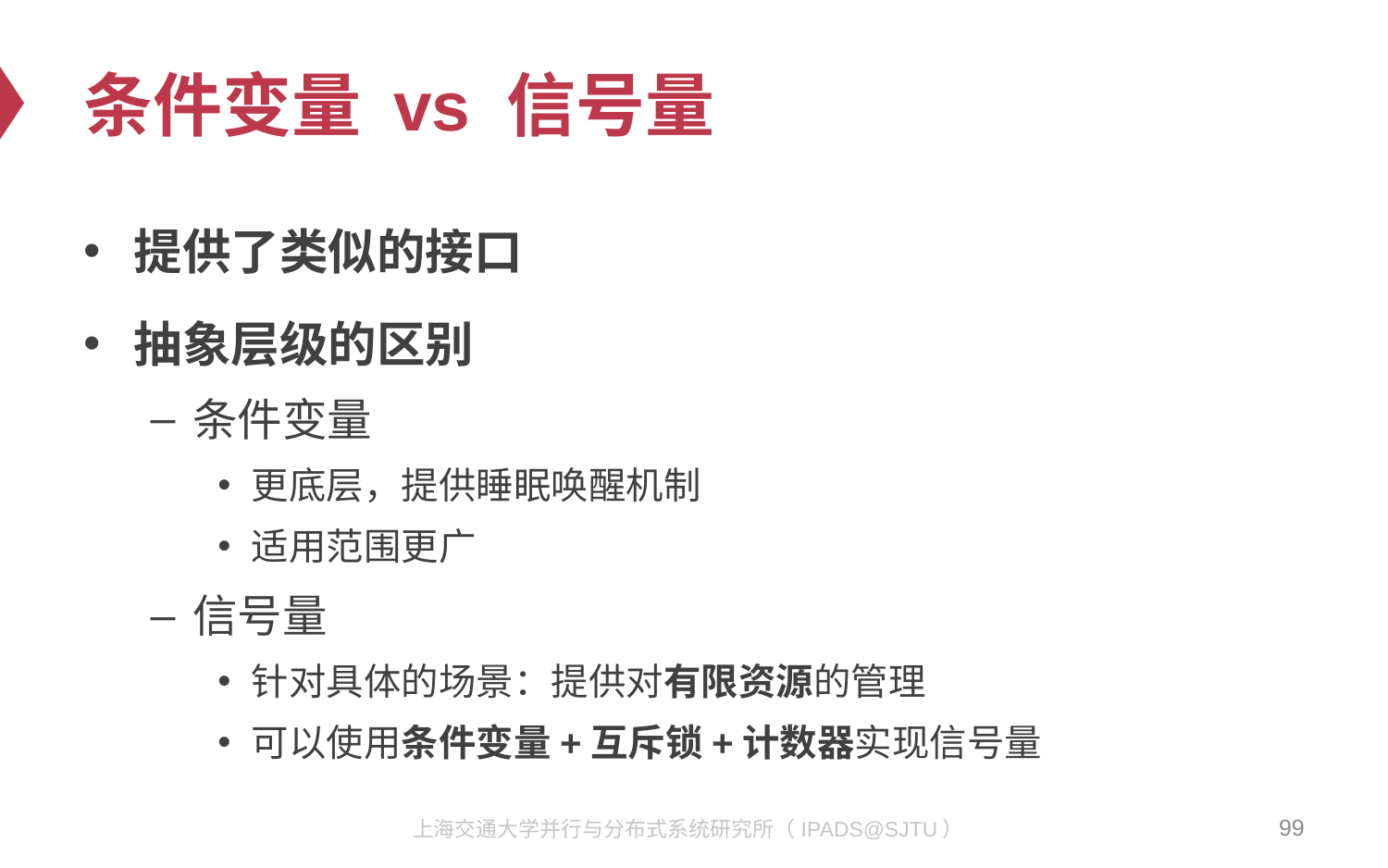

# 条件变量 vs 信号量
提供了类似的接口
抽象层级的区别
条件变量
更底层，提供睡眠唤醒机制
适用范围更广
信号量
针对具体的场景：提供对有限资源的管理
可以使用条件变量+互斥锁+计数器实现信号量
99
上海交通大学并行与分布式系统研究所（IPADS@SJTU）